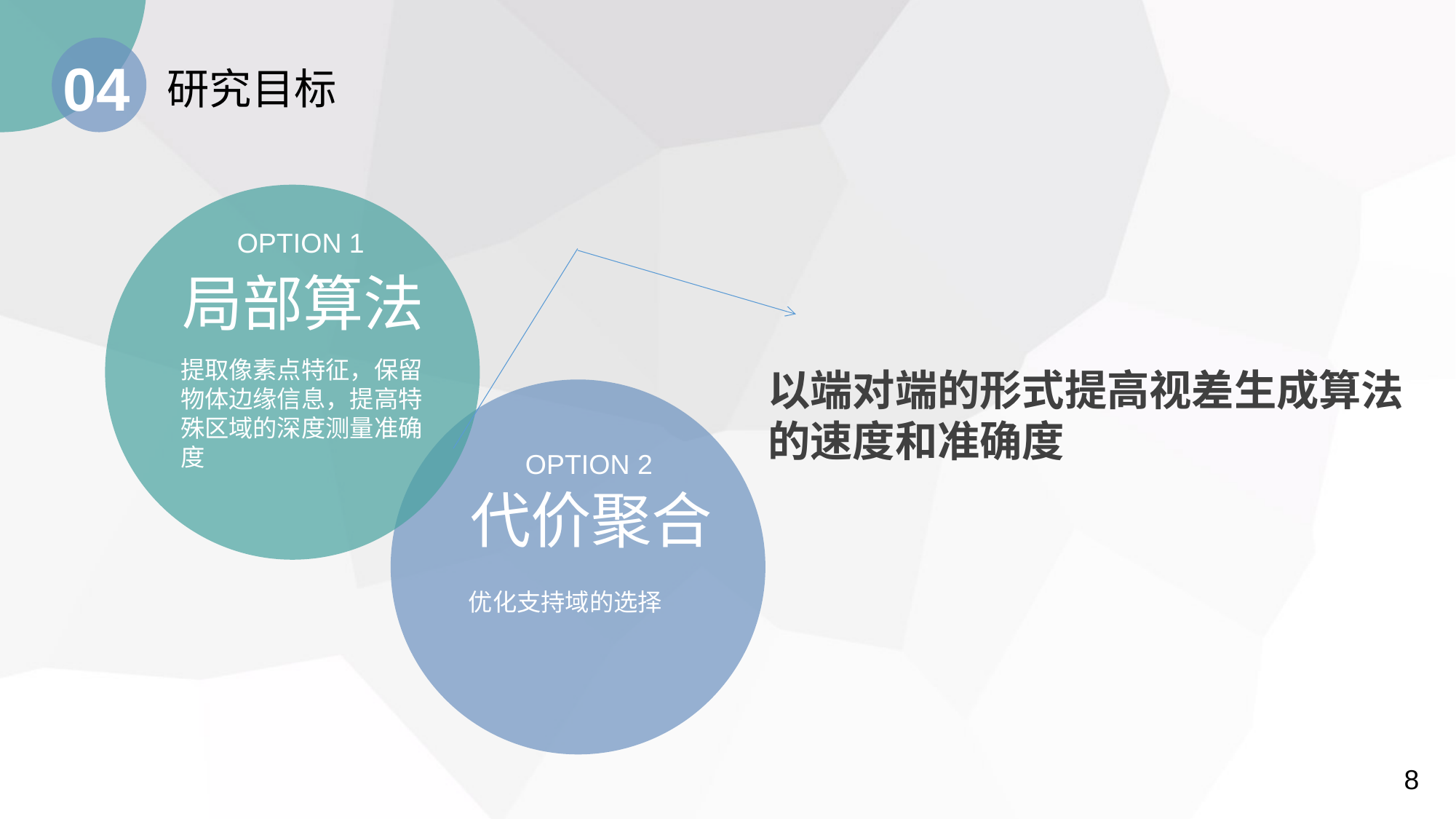

04
研究目标

OPTION 1
局部算法
提取像素点特征，保留物体边缘信息，提高特殊区域的深度测量准确度
以端对端的形式提高视差生成算法的速度和准确度

OPTION 2
代价聚合
优化支持域的选择
8